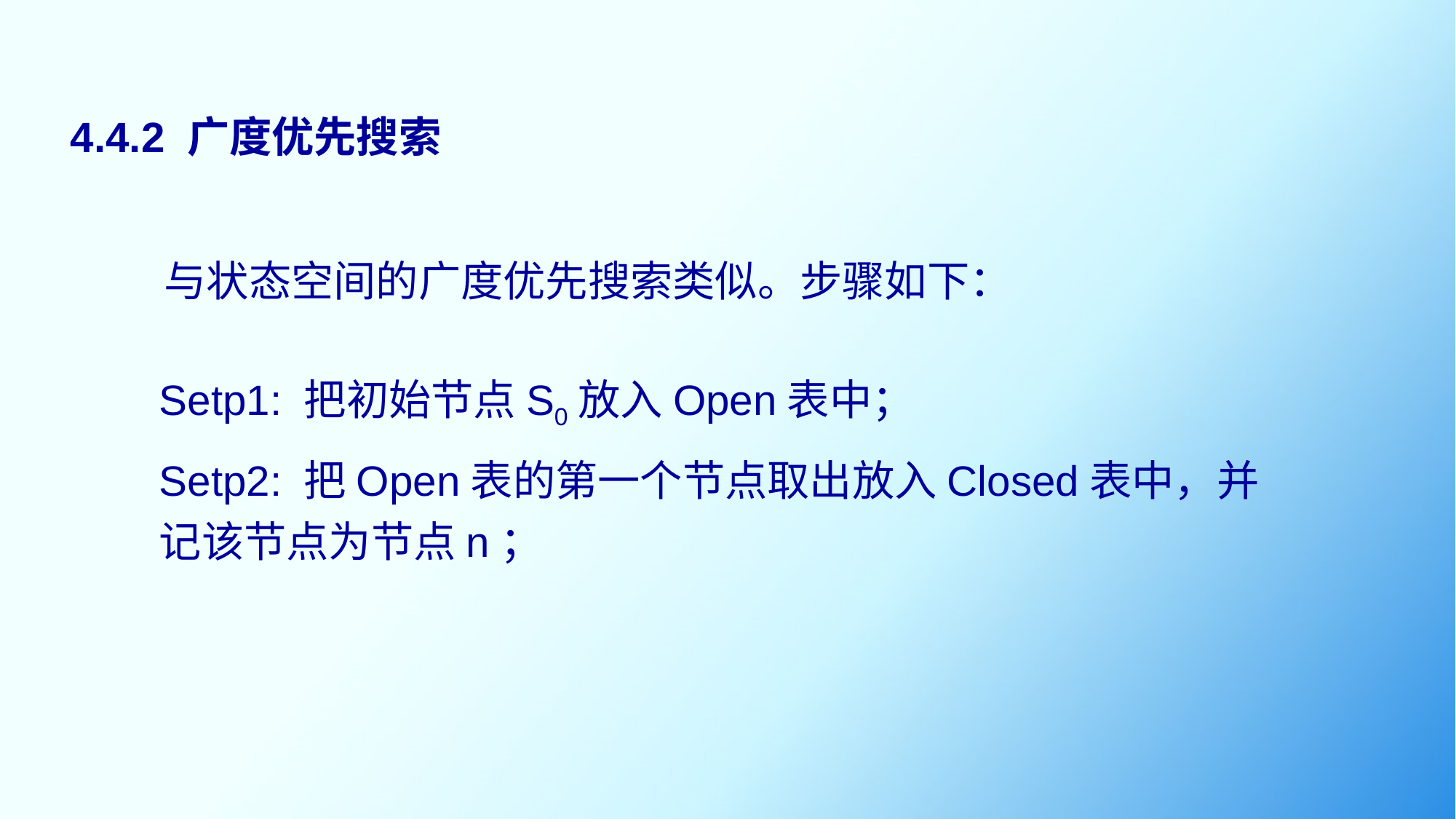

4.4.2 广度优先搜索
与状态空间的广度优先搜索类似。步骤如下：
Setp1: 把初始节点S0放入Open表中；
Setp2: 把Open表的第一个节点取出放入Closed表中，并记该节点为节点n；